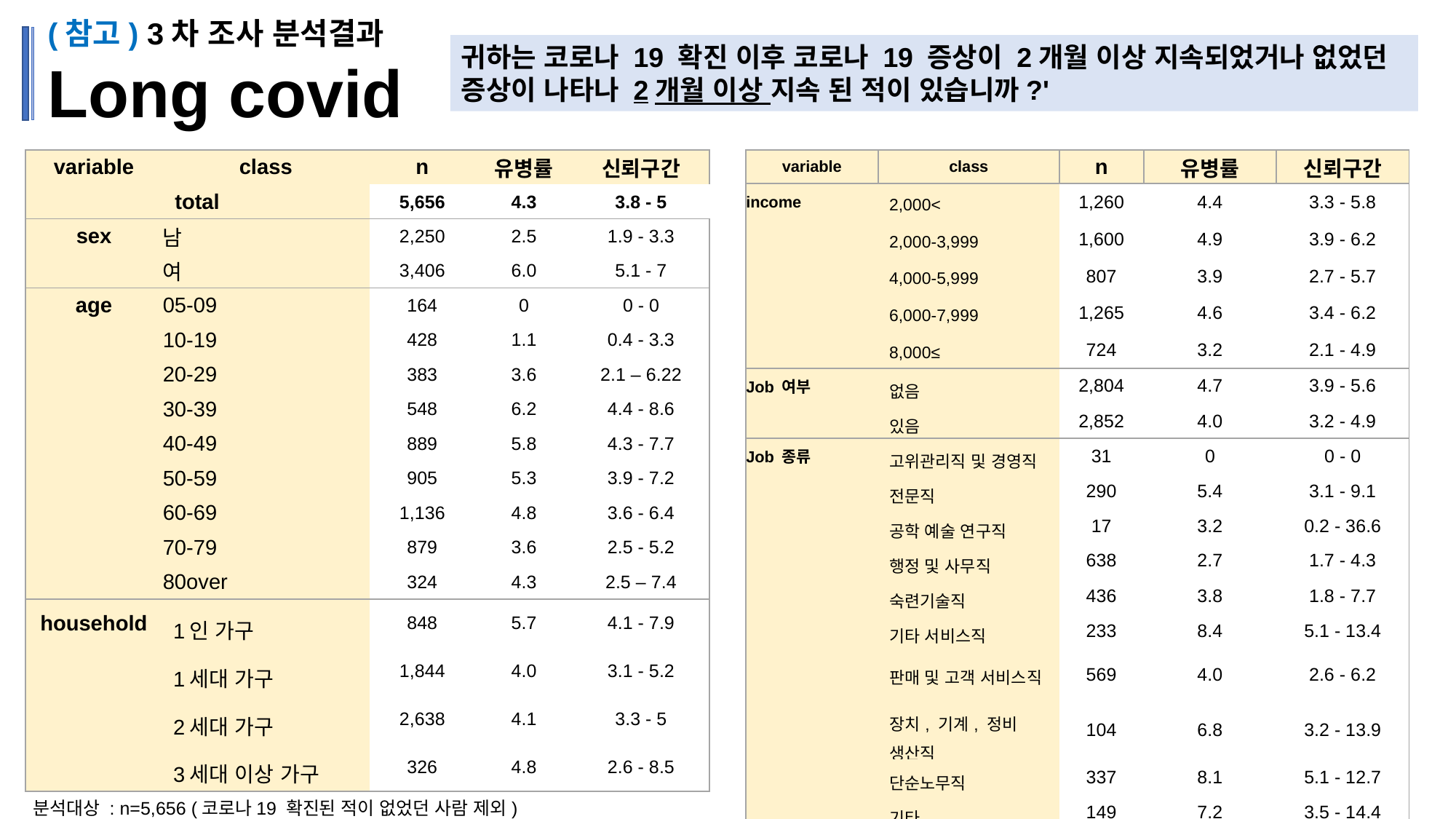

(참고) 3차 조사 분석결과
Long covid

귀하는 코로나 19 확진 이후 코로나 19 증상이 2개월 이상 지속되었거나 없었던 증상이 나타나 2개월 이상 지속 된 적이 있습니까?'
| variable | class | n | 유병률 | 신뢰구간 |
| --- | --- | --- | --- | --- |
| total |  | 5,656 | 4.3 | 3.8 - 5 |
| sex | 남 | 2,250 | 2.5 | 1.9 - 3.3 |
|  | 여 | 3,406 | 6.0 | 5.1 - 7 |
| age | 05-09 | 164 | 0 | 0 - 0 |
|  | 10-19 | 428 | 1.1 | 0.4 - 3.3 |
|  | 20-29 | 383 | 3.6 | 2.1 – 6.22 |
|  | 30-39 | 548 | 6.2 | 4.4 - 8.6 |
|  | 40-49 | 889 | 5.8 | 4.3 - 7.7 |
|  | 50-59 | 905 | 5.3 | 3.9 - 7.2 |
|  | 60-69 | 1,136 | 4.8 | 3.6 - 6.4 |
|  | 70-79 | 879 | 3.6 | 2.5 - 5.2 |
|  | 80over | 324 | 4.3 | 2.5 – 7.4 |
| household | 1인 가구 | 848 | 5.7 | 4.1 - 7.9 |
|  | 1세대 가구 | 1,844 | 4.0 | 3.1 - 5.2 |
|  | 2세대 가구 | 2,638 | 4.1 | 3.3 - 5 |
|  | 3세대 이상 가구 | 326 | 4.8 | 2.6 - 8.5 |
| variable | class | n | 유병률 | 신뢰구간 |
| --- | --- | --- | --- | --- |
| income | 2,000< | 1,260 | 4.4 | 3.3 - 5.8 |
|  | 2,000-3,999 | 1,600 | 4.9 | 3.9 - 6.2 |
|  | 4,000-5,999 | 807 | 3.9 | 2.7 - 5.7 |
|  | 6,000-7,999 | 1,265 | 4.6 | 3.4 - 6.2 |
|  | 8,000≤ | 724 | 3.2 | 2.1 - 4.9 |
| Job 여부 | 없음 | 2,804 | 4.7 | 3.9 - 5.6 |
|  | 있음 | 2,852 | 4.0 | 3.2 - 4.9 |
| Job 종류 | 고위관리직 및 경영직 | 31 | 0 | 0 - 0 |
|  | 전문직 | 290 | 5.4 | 3.1 - 9.1 |
|  | 공학 예술 연구직 | 17 | 3.2 | 0.2 - 36.6 |
|  | 행정 및 사무직 | 638 | 2.7 | 1.7 - 4.3 |
|  | 숙련기술직 | 436 | 3.8 | 1.8 - 7.7 |
|  | 기타 서비스직 | 233 | 8.4 | 5.1 - 13.4 |
|  | 판매 및 고객 서비스직 | 569 | 4.0 | 2.6 - 6.2 |
|  | 장치, 기계, 정비 생산직 | 104 | 6.8 | 3.2 - 13.9 |
|  | 단순노무직 | 337 | 8.1 | 5.1 - 12.7 |
|  | 기타 | 149 | 7.2 | 3.5 - 14.4 |
분석대상 : n=5,656 (코로나19 확진된 적이 없었던 사람 제외)